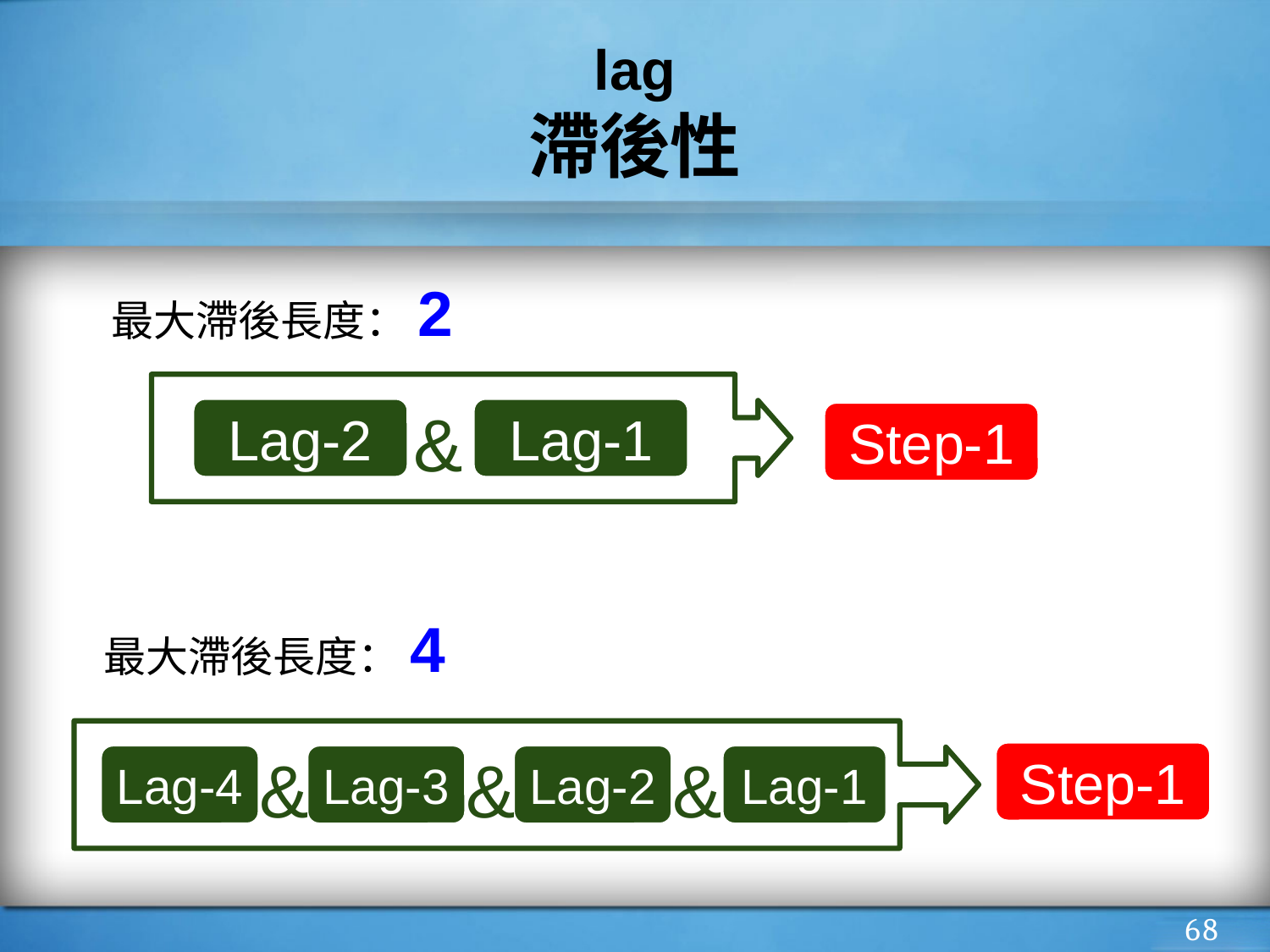

# lag 滯後性
最大滯後長度：2

Lag-2
Lag-1
Step-1
&
最大滯後長度：4

Step-1
Lag-4
Lag-3
Lag-2
Lag-1
&
&
&
68